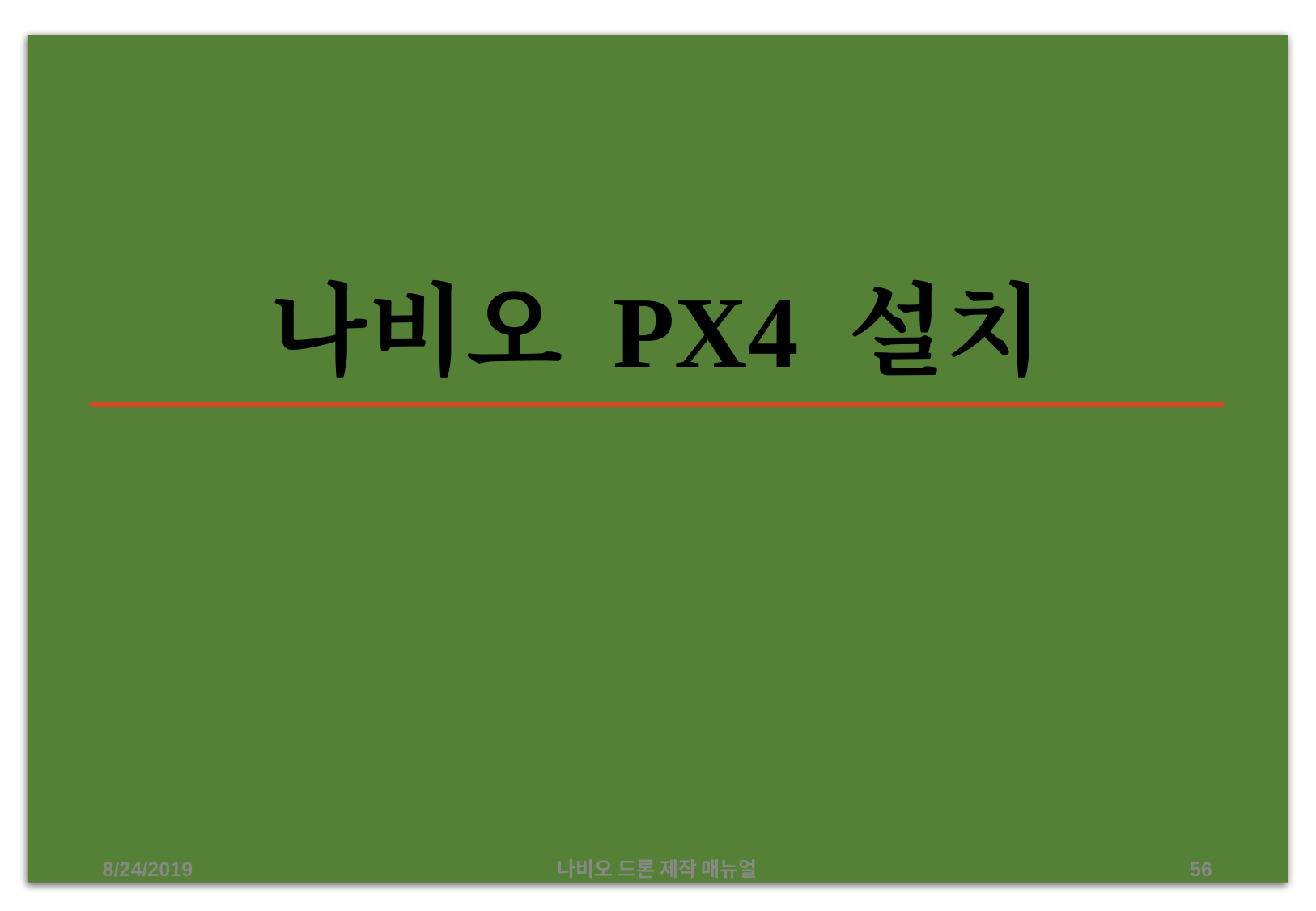

# 나비오 PX4 설치

8/24/2019
나비오 드론 제작 매뉴얼
56